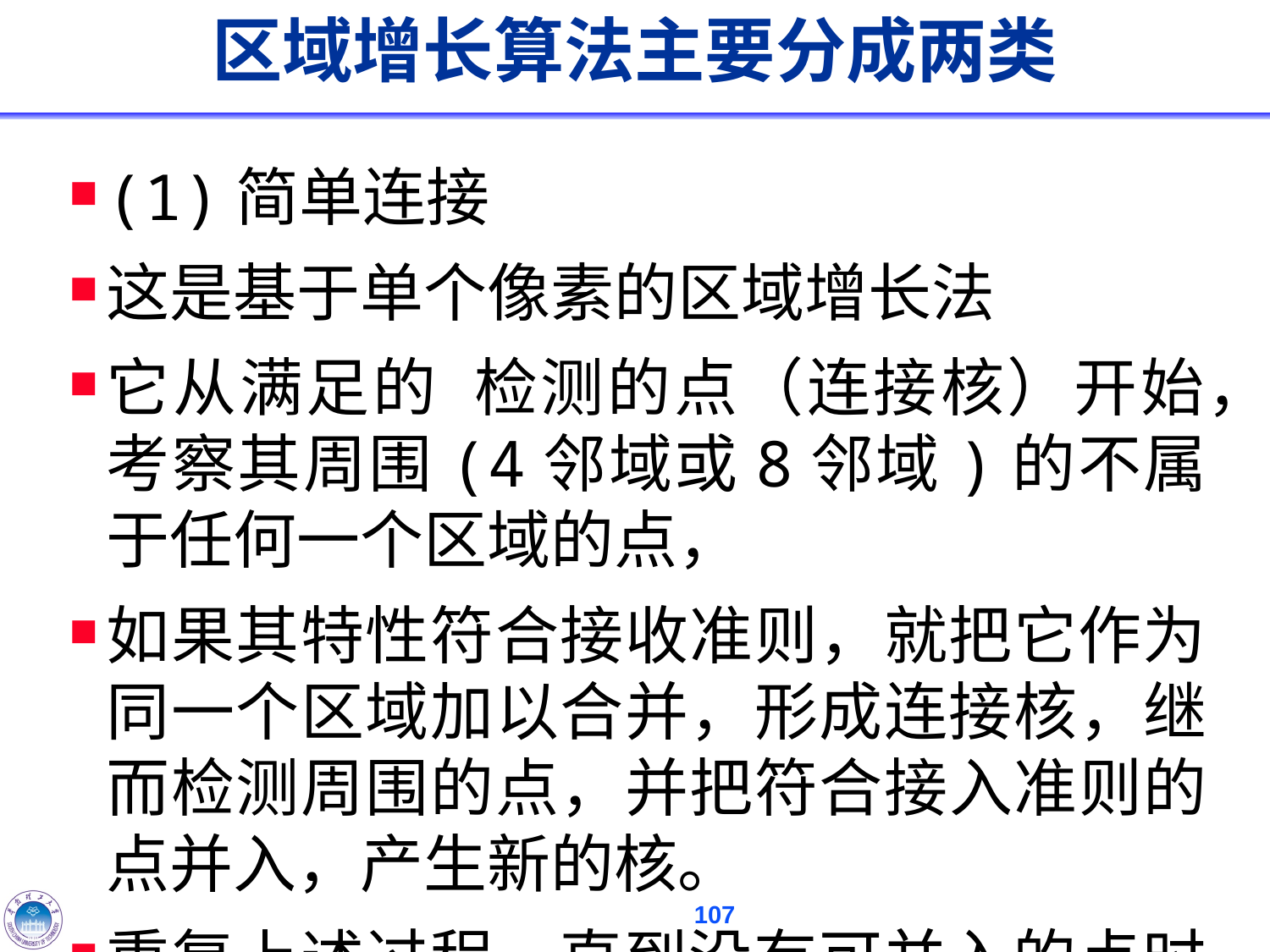

# 区域增长算法主要分成两类
(1)简单连接
这是基于单个像素的区域增长法
它从满足的  检测的点（连接核）开始，考察其周围(4邻域或8邻域)的不属于任何一个区域的点，
如果其特性符合接收准则，就把它作为同一个区域加以合并，形成连接核，继而检测周围的点，并把符合接入准则的点并入，产生新的核。
重复上述过程，直到没有可并入的点时，生产过程结束。